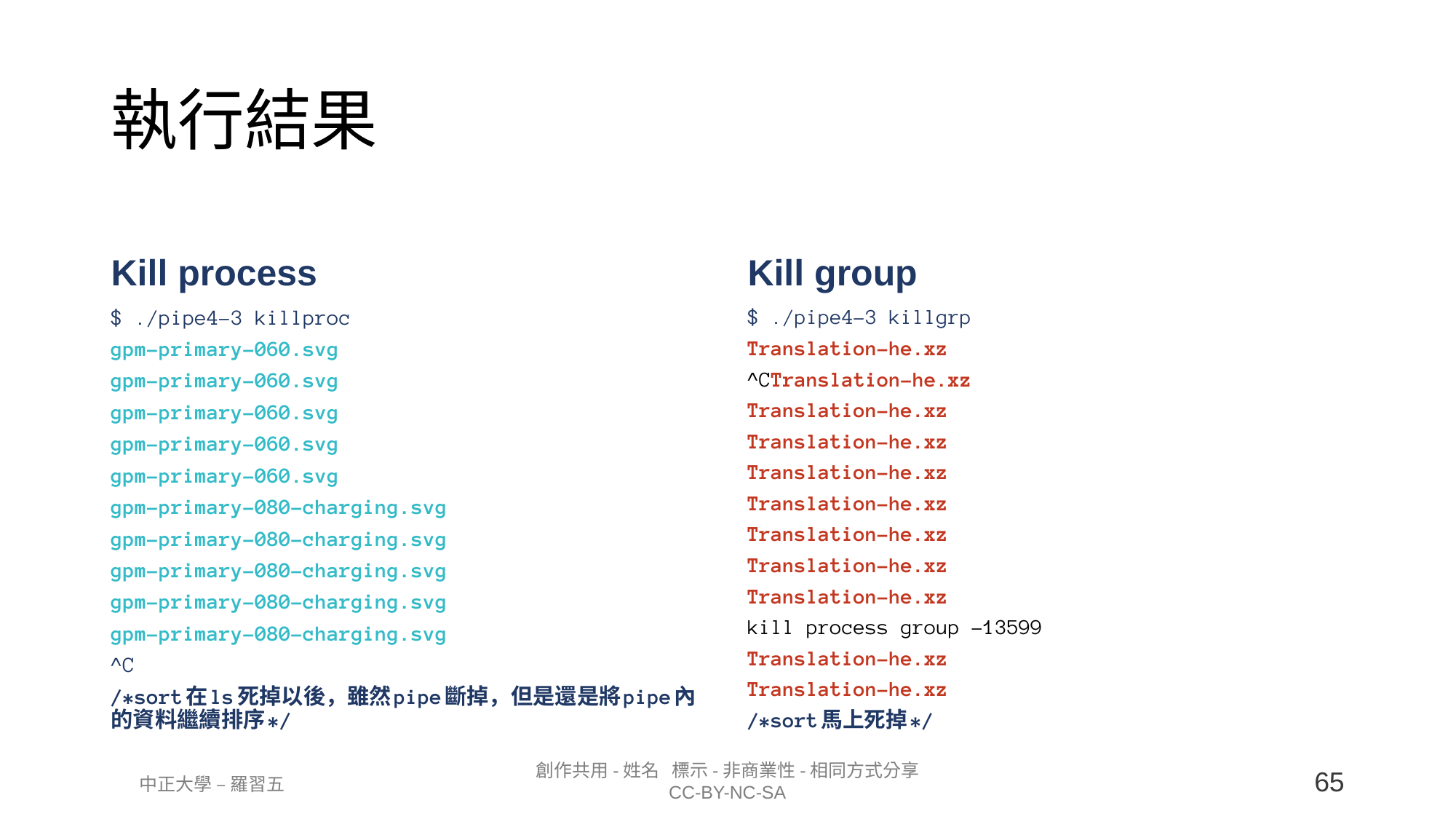

# 執行結果
Kill process
Kill group
$ ./pipe4-3 killproc
gpm-primary-060.svg
gpm-primary-060.svg
gpm-primary-060.svg
gpm-primary-060.svg
gpm-primary-060.svg
gpm-primary-080-charging.svg
gpm-primary-080-charging.svg
gpm-primary-080-charging.svg
gpm-primary-080-charging.svg
gpm-primary-080-charging.svg
^C
/*sort在ls死掉以後，雖然pipe斷掉，但是還是將pipe內的資料繼續排序*/
$ ./pipe4-3 killgrp
Translation-he.xz
^CTranslation-he.xz
Translation-he.xz
Translation-he.xz
Translation-he.xz
Translation-he.xz
Translation-he.xz
Translation-he.xz
Translation-he.xz
kill process group -13599
Translation-he.xz
Translation-he.xz
/*sort馬上死掉*/